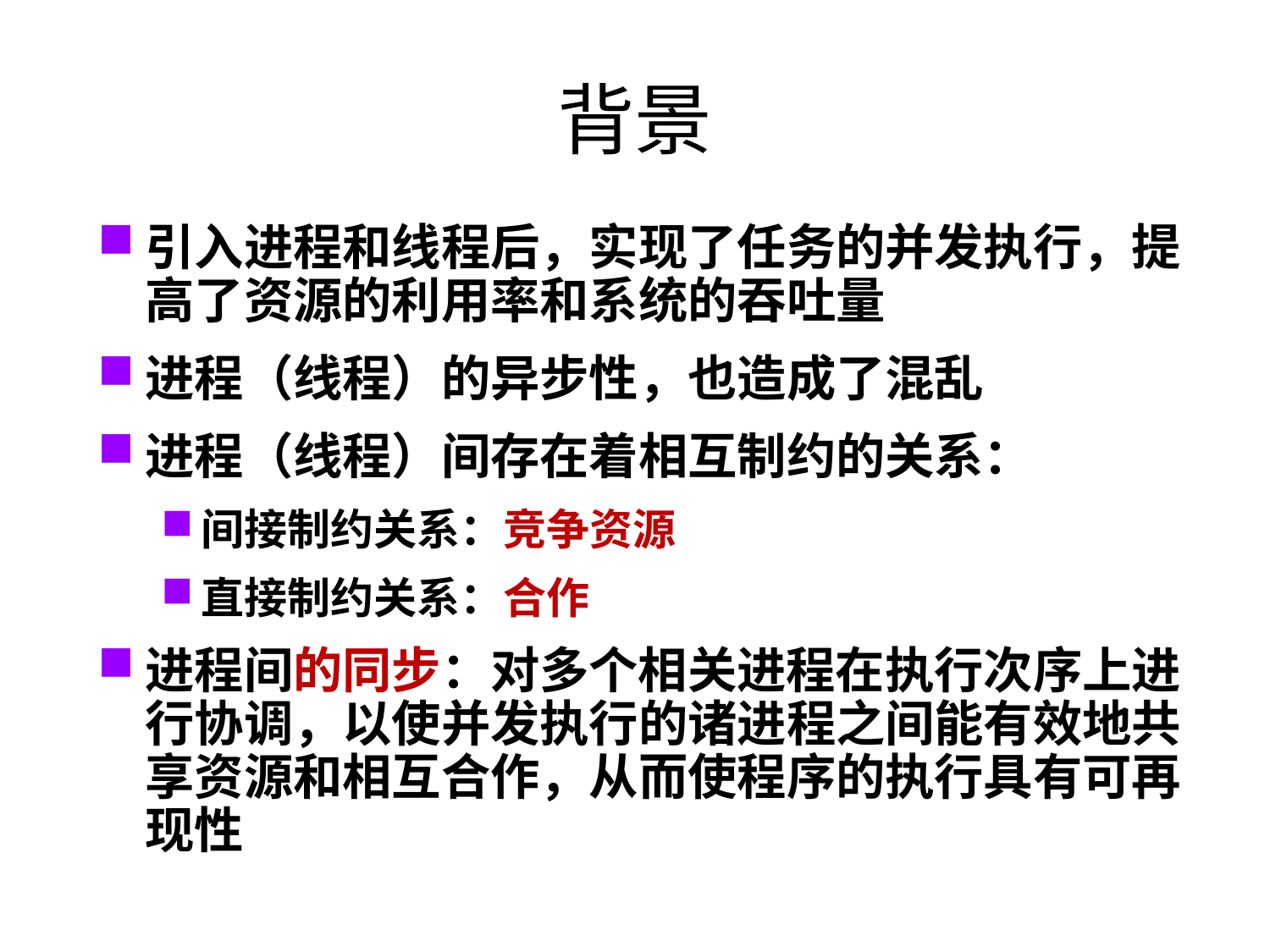

# 背景
引入进程和线程后，实现了任务的并发执行，提高了资源的利用率和系统的吞吐量
进程（线程）的异步性，也造成了混乱
进程（线程）间存在着相互制约的关系：
间接制约关系：竞争资源
直接制约关系：合作
进程间的同步：对多个相关进程在执行次序上进行协调，以使并发执行的诸进程之间能有效地共享资源和相互合作，从而使程序的执行具有可再现性